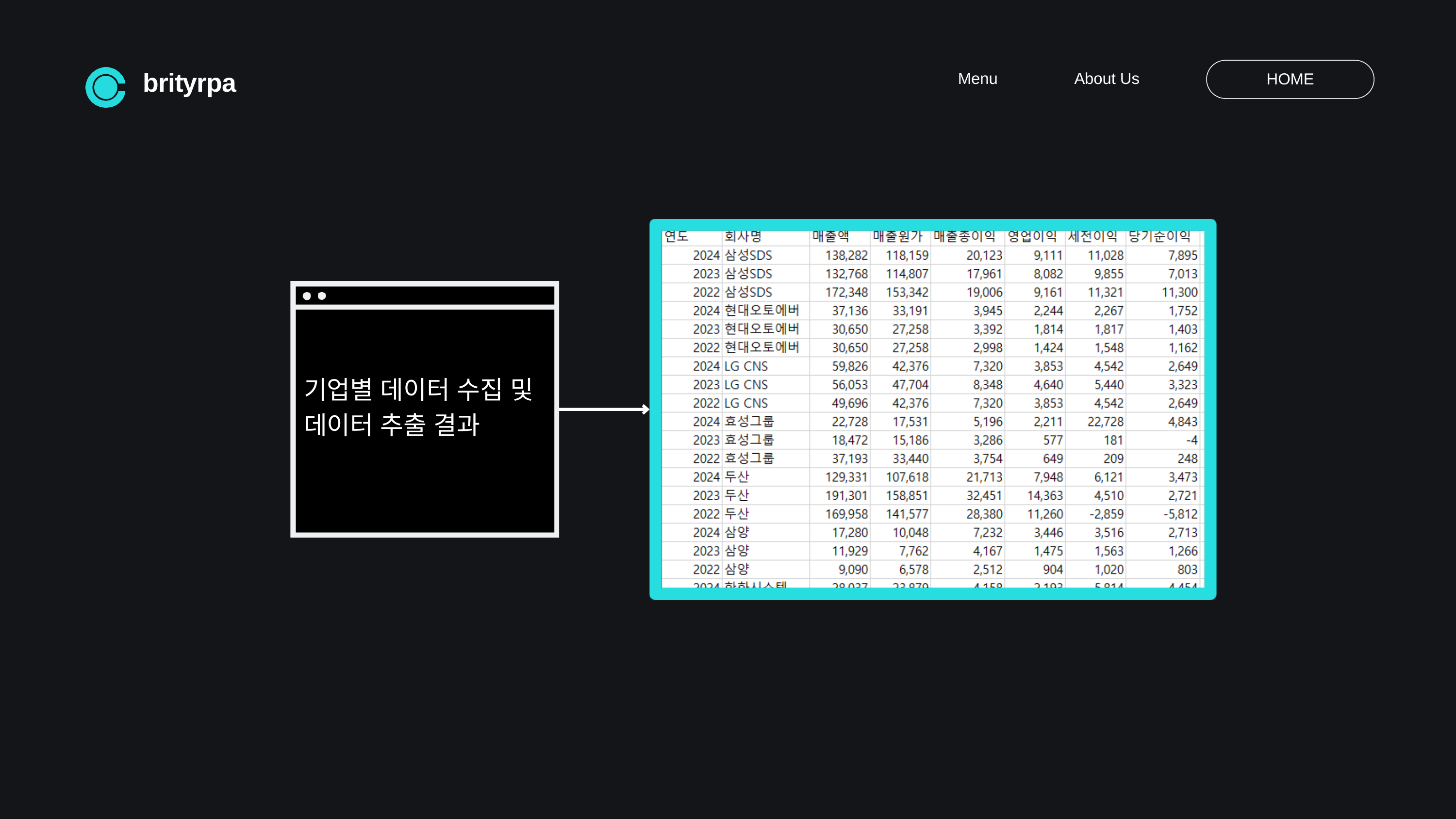

Menu
About Us
HOME
brityrpa

기업별 데이터 수집 및 데이터 추출 결과